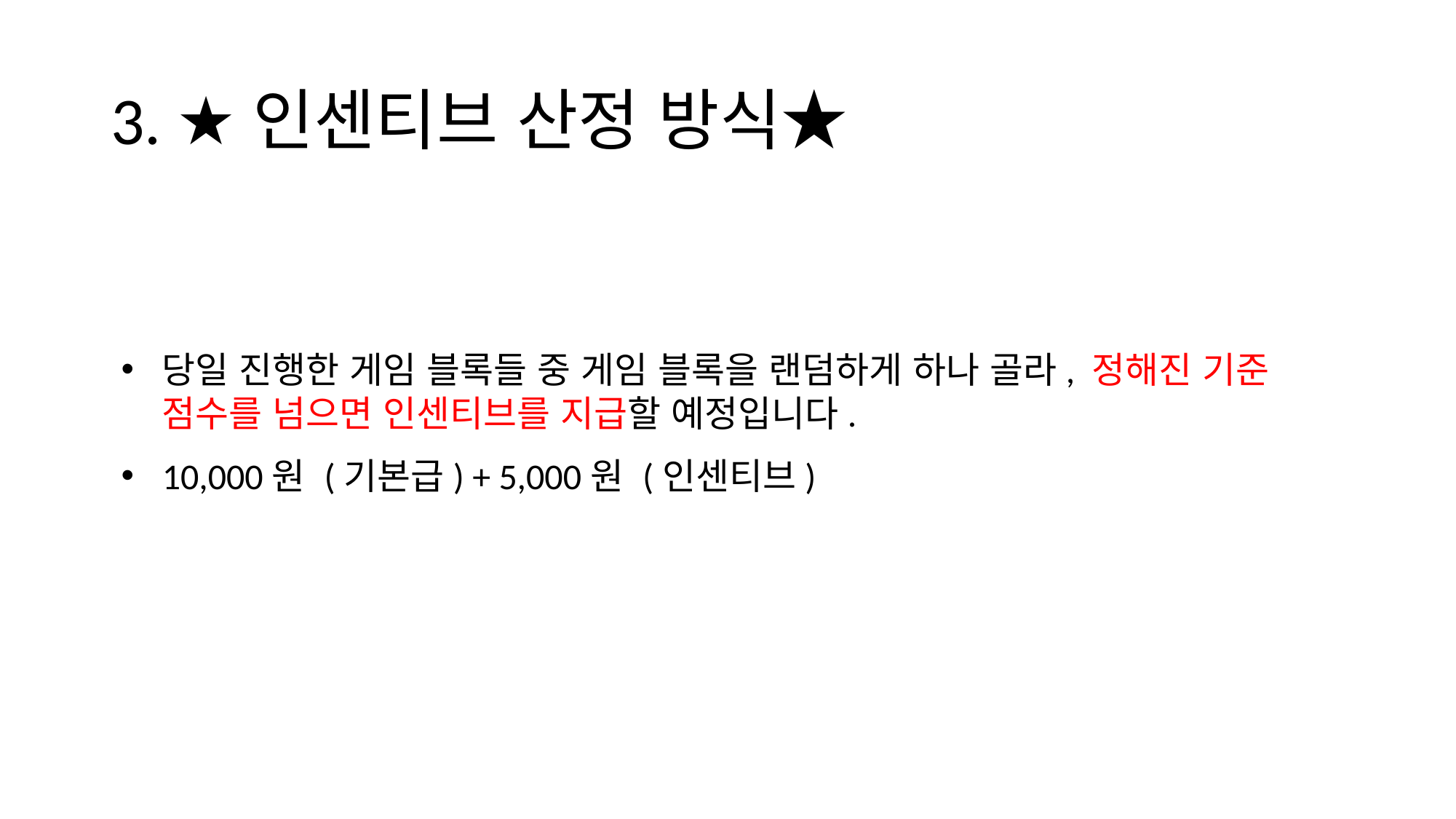

# 3. ★인센티브 산정 방식★
당일 진행한 게임 블록들 중 게임 블록을 랜덤하게 하나 골라, 정해진 기준 점수를 넘으면 인센티브를 지급할 예정입니다.

10,000원 (기본급) + 5,000원 (인센티브)